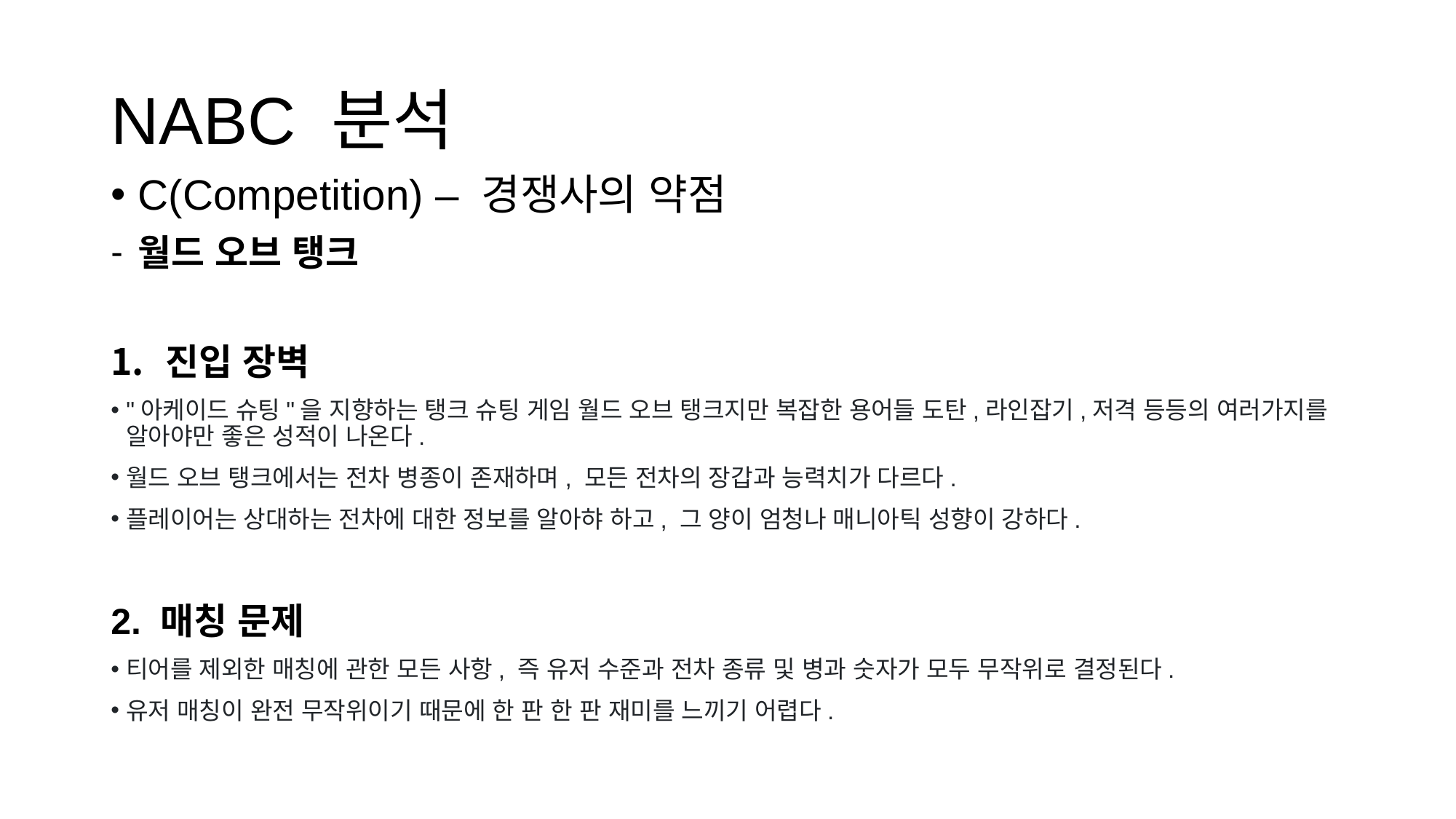

# NABC 분석
C(Competition) – 경쟁사의 약점
월드 오브 탱크

진입 장벽
"아케이드 슈팅"을 지향하는 탱크 슈팅 게임 월드 오브 탱크지만 복잡한 용어들 도탄,라인잡기,저격 등등의 여러가지를 알아야만 좋은 성적이 나온다.
월드 오브 탱크에서는 전차 병종이 존재하며, 모든 전차의 장갑과 능력치가 다르다.
플레이어는 상대하는 전차에 대한 정보를 알아햐 하고, 그 양이 엄청나 매니아틱 성향이 강하다.

2. 매칭 문제
티어를 제외한 매칭에 관한 모든 사항, 즉 유저 수준과 전차 종류 및 병과 숫자가 모두 무작위로 결정된다.
유저 매칭이 완전 무작위이기 때문에 한 판 한 판 재미를 느끼기 어렵다.